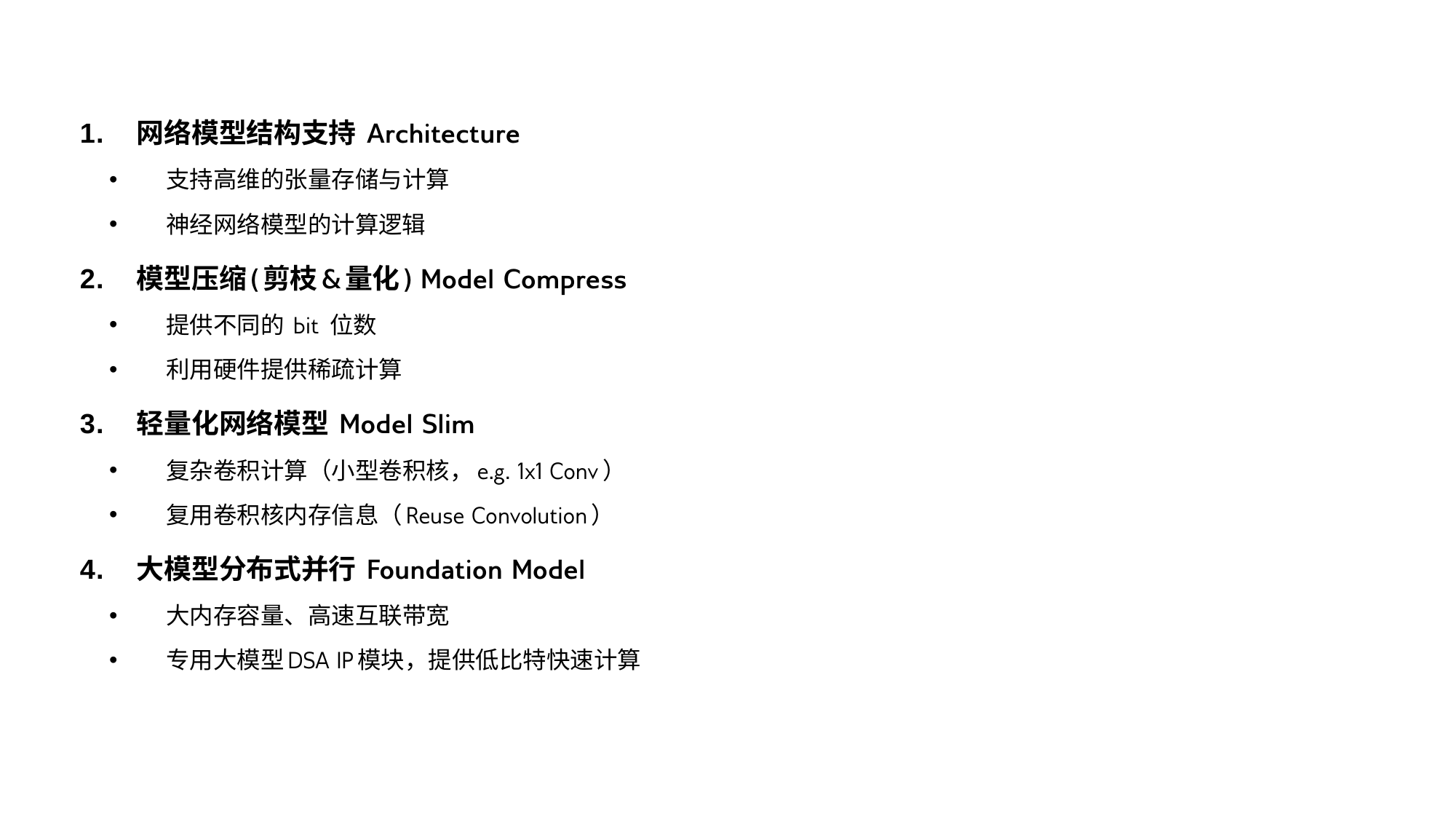

网络模型结构支持 Architecture
支持高维的张量存储与计算
神经网络模型的计算逻辑
模型压缩(剪枝&量化) Model Compress
提供不同的 bit 位数
利用硬件提供稀疏计算
轻量化网络模型 Model Slim
复杂卷积计算（小型卷积核，e.g. 1x1 Conv）
复用卷积核内存信息（Reuse Convolution）
大模型分布式并行 Foundation Model
大内存容量、高速互联带宽
专用大模型DSA IP模块，提供低比特快速计算